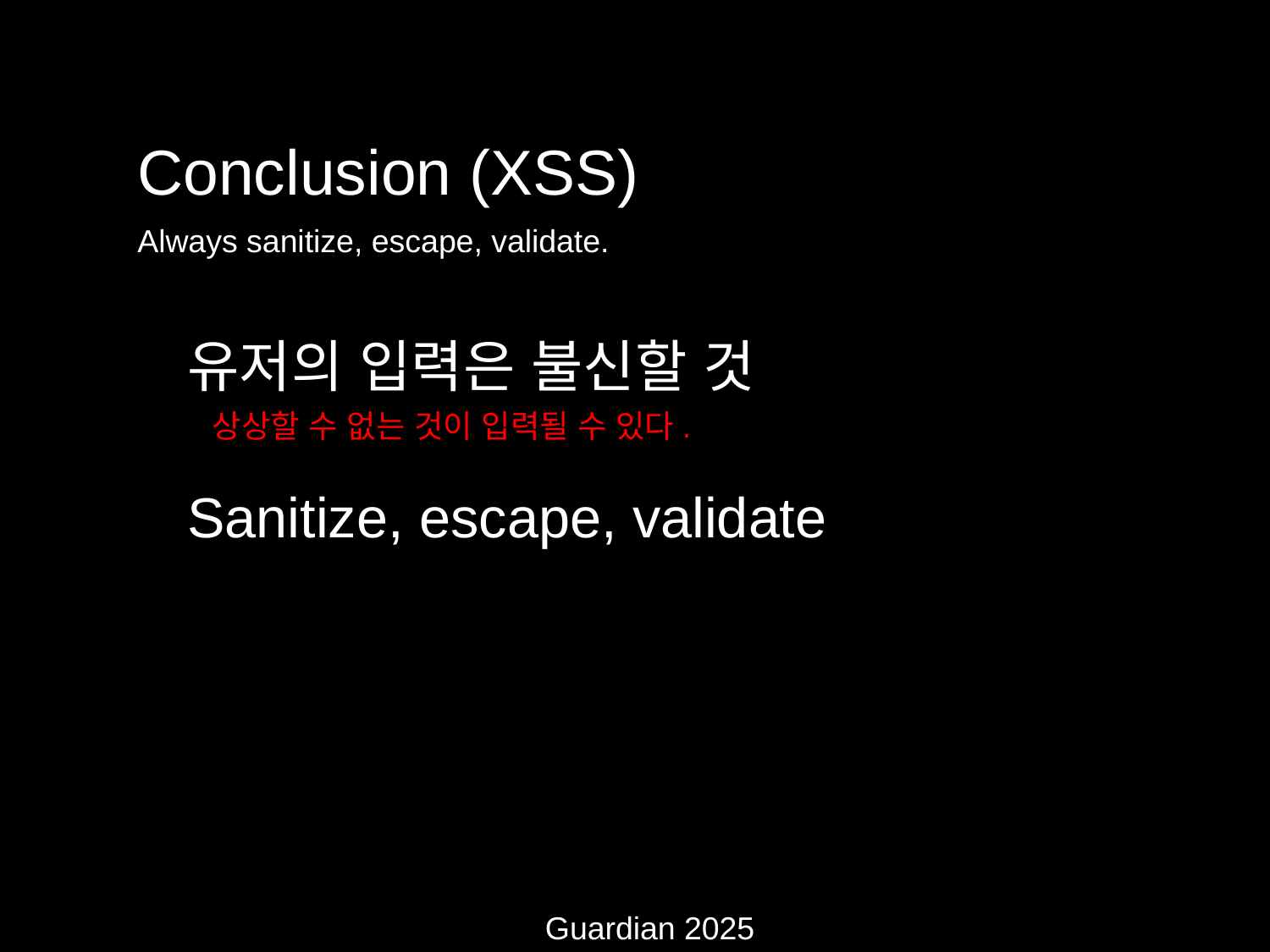

Conclusion (XSS)
Always sanitize, escape, validate.
유저의 입력은 불신할 것
상상할 수 없는 것이 입력될 수 있다.
Sanitize, escape, validate